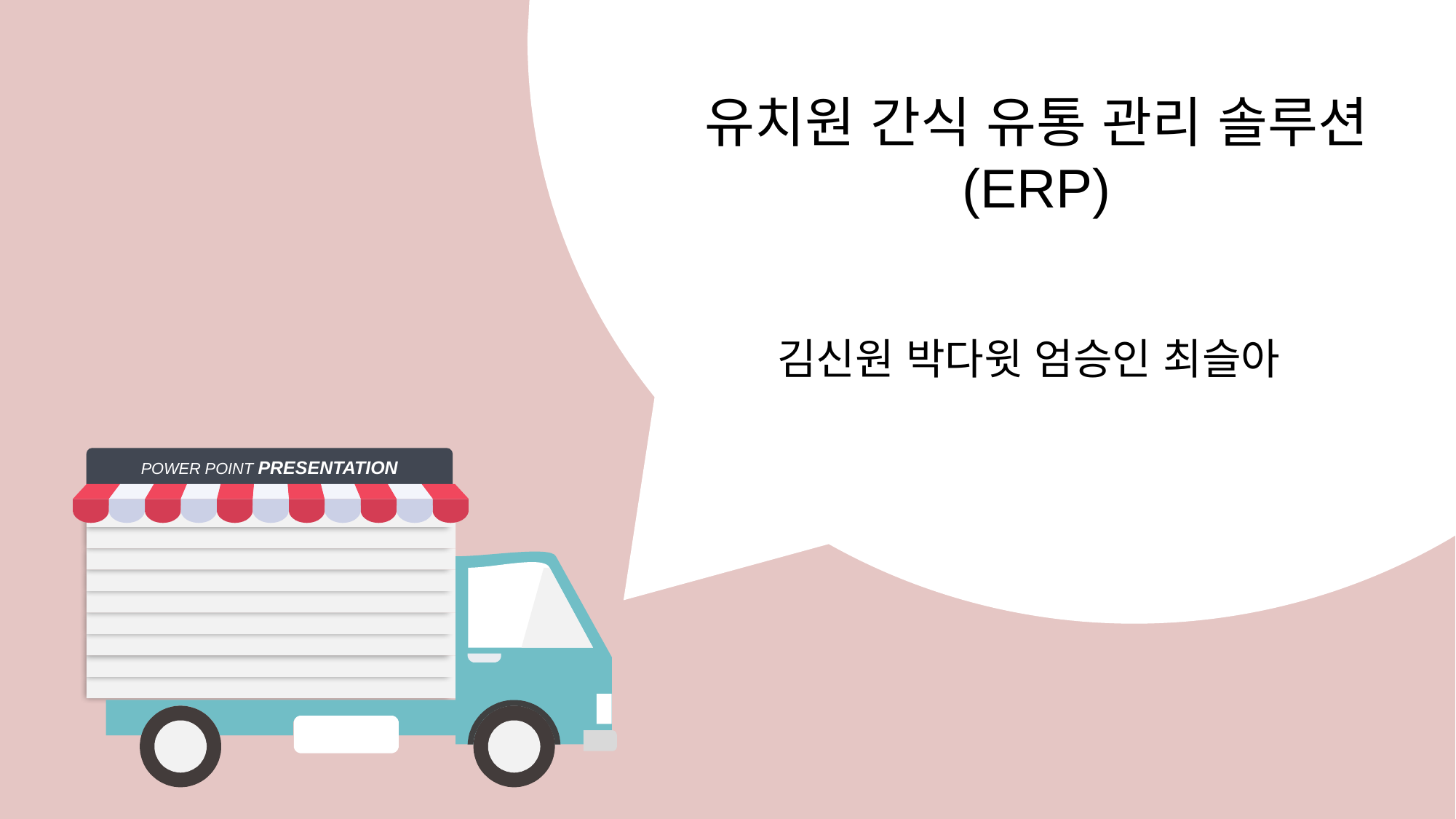

유치원 간식 유통 관리 솔루션 (ERP)
김신원 박다윗 엄승인 최슬아
POWER POINT PRESENTATION